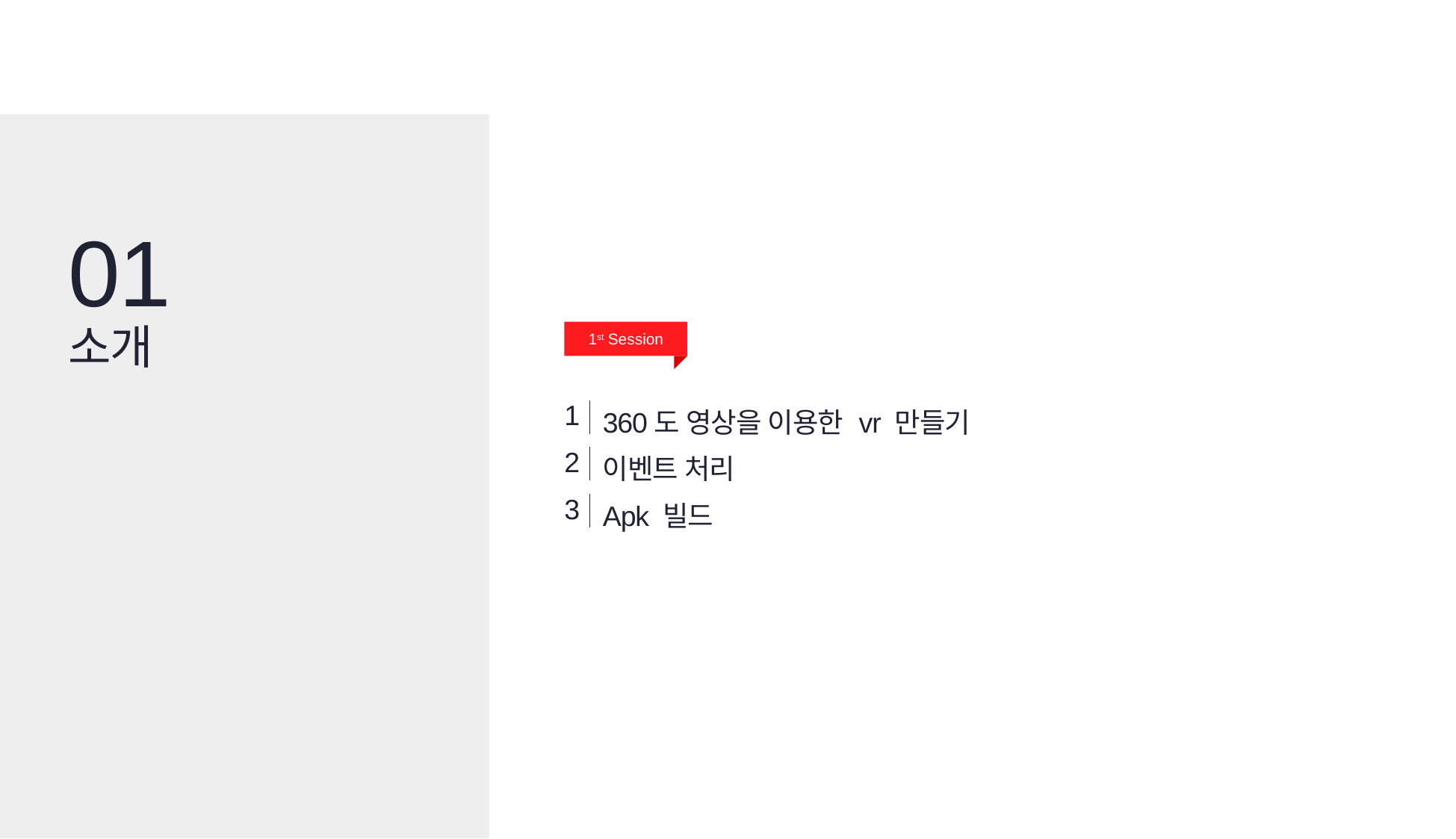

01
소개
1st Session

| 1 | 360도 영상을 이용한 vr 만들기 |
| --- | --- |
|  |  |
| 2 | 이벤트 처리 |
|  |  |
| 3 | Apk 빌드 |